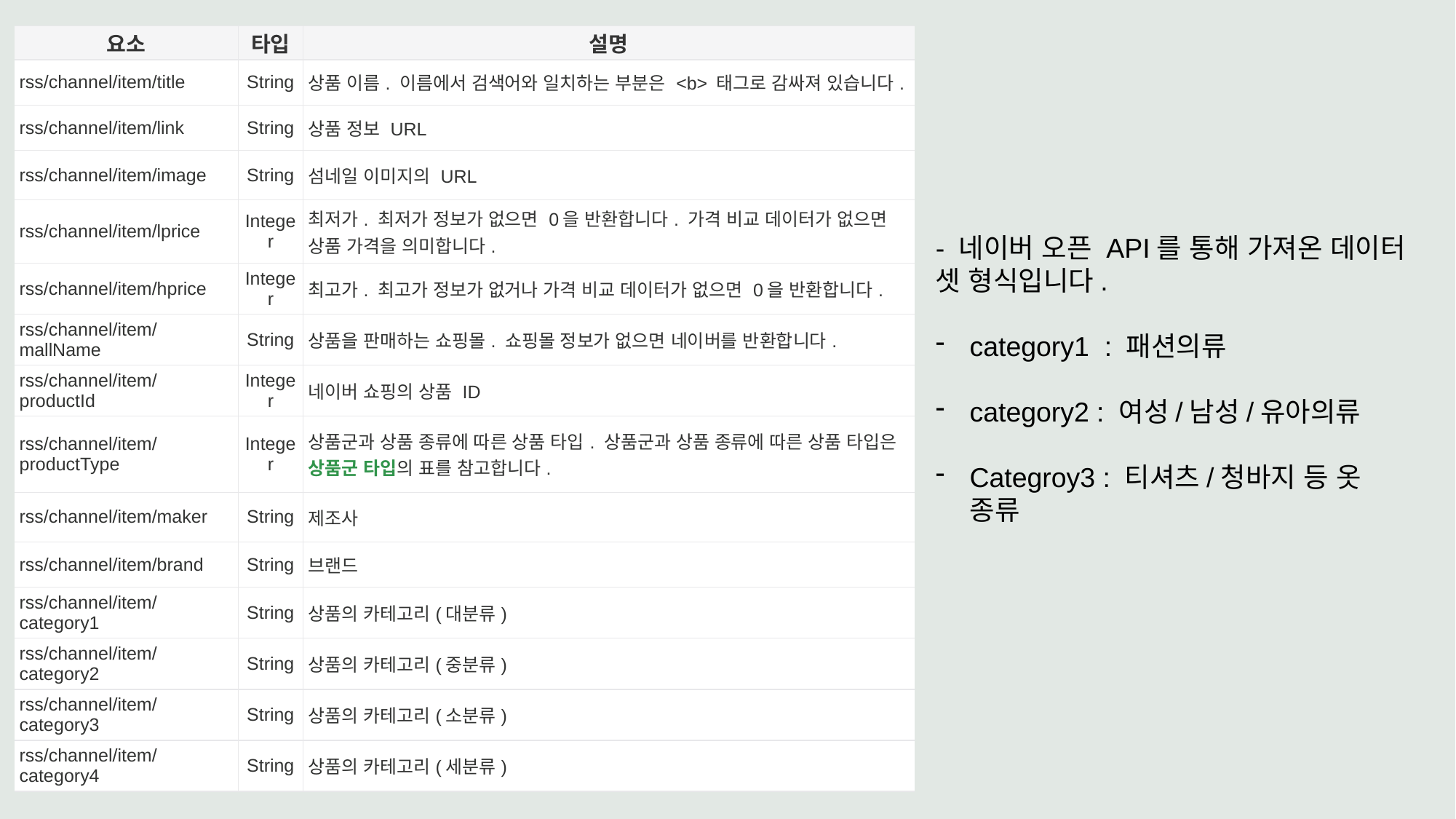

| 요소 | 타입 | 설명 |
| --- | --- | --- |
| rss/channel/item/title | String | 상품 이름. 이름에서 검색어와 일치하는 부분은 <b> 태그로 감싸져 있습니다. |
| rss/channel/item/link | String | 상품 정보 URL |
| rss/channel/item/image | String | 섬네일 이미지의 URL |
| rss/channel/item/lprice | Integer | 최저가. 최저가 정보가 없으면 0을 반환합니다. 가격 비교 데이터가 없으면 상품 가격을 의미합니다. |
| rss/channel/item/hprice | Integer | 최고가. 최고가 정보가 없거나 가격 비교 데이터가 없으면 0을 반환합니다. |
| rss/channel/item/mallName | String | 상품을 판매하는 쇼핑몰. 쇼핑몰 정보가 없으면 네이버를 반환합니다. |
| rss/channel/item/productId | Integer | 네이버 쇼핑의 상품 ID |
| rss/channel/item/productType | Integer | 상품군과 상품 종류에 따른 상품 타입. 상품군과 상품 종류에 따른 상품 타입은 상품군 타입의 표를 참고합니다. |
| rss/channel/item/maker | String | 제조사 |
| rss/channel/item/brand | String | 브랜드 |
| rss/channel/item/category1 | String | 상품의 카테고리(대분류) |
| rss/channel/item/category2 | String | 상품의 카테고리(중분류) |
| rss/channel/item/category3 | String | 상품의 카테고리(소분류) |
| rss/channel/item/category4 | String | 상품의 카테고리(세분류) |
- 네이버 오픈 API를 통해 가져온 데이터 셋 형식입니다.

category1  : 패션의류

category2 : 여성/남성/유아의류

Categroy3 : 티셔츠/청바지 등 옷 종류